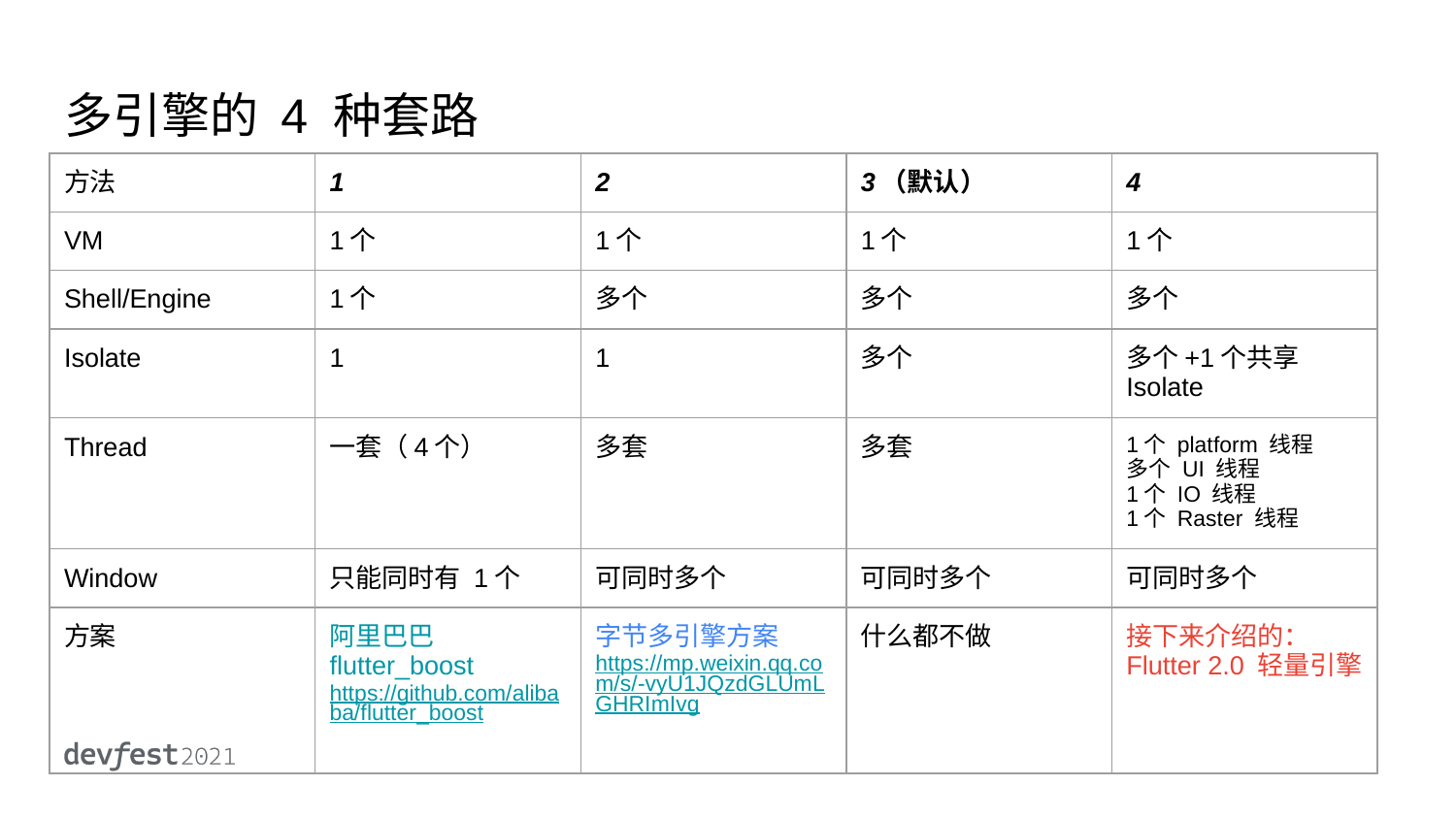

# 多引擎的 4 种套路
| 方法 | 1 | 2 | 3（默认） | 4 |
| --- | --- | --- | --- | --- |
| VM | 1个 | 1个 | 1个 | 1个 |
| Shell/Engine | 1个 | 多个 | 多个 | 多个 |
| Isolate | 1 | 1 | 多个 | 多个+1个共享Isolate |
| Thread | 一套（4个） | 多套 | 多套 | 1个 platform 线程 多个 UI 线程 1个 IO 线程 1个 Raster 线程 |
| Window | 只能同时有 1个 | 可同时多个 | 可同时多个 | 可同时多个 |
| 方案 | 阿里巴巴 flutter\_boost https://github.com/alibaba/flutter\_boost | 字节多引擎方案 https://mp.weixin.qq.com/s/-vyU1JQzdGLUmLGHRImIvg | 什么都不做 | 接下来介绍的： Flutter 2.0 轻量引擎 |